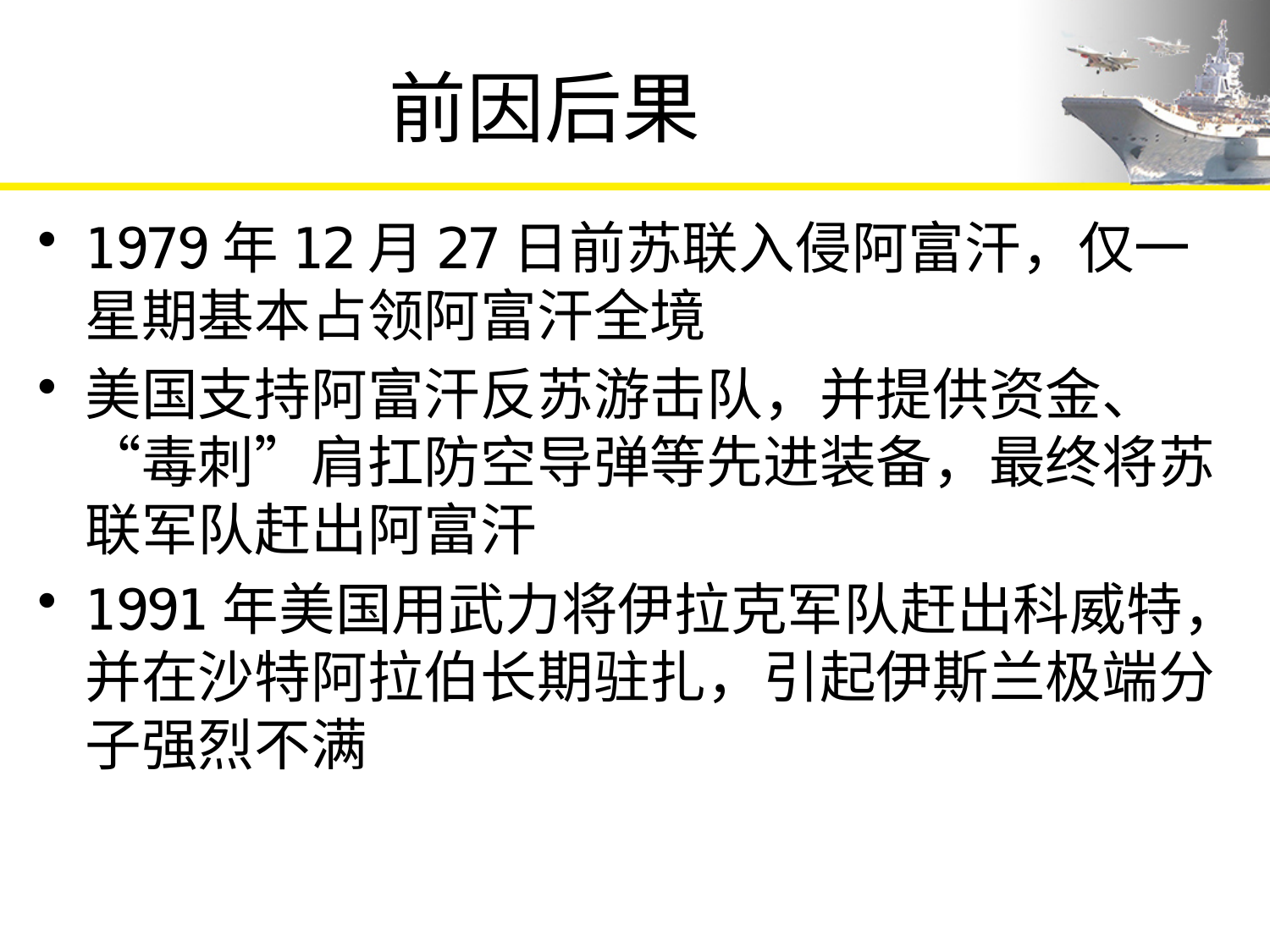

# 前因后果
1979年12月27日前苏联入侵阿富汗，仅一星期基本占领阿富汗全境
美国支持阿富汗反苏游击队，并提供资金、“毒刺”肩扛防空导弹等先进装备，最终将苏联军队赶出阿富汗
1991年美国用武力将伊拉克军队赶出科威特，并在沙特阿拉伯长期驻扎，引起伊斯兰极端分子强烈不满